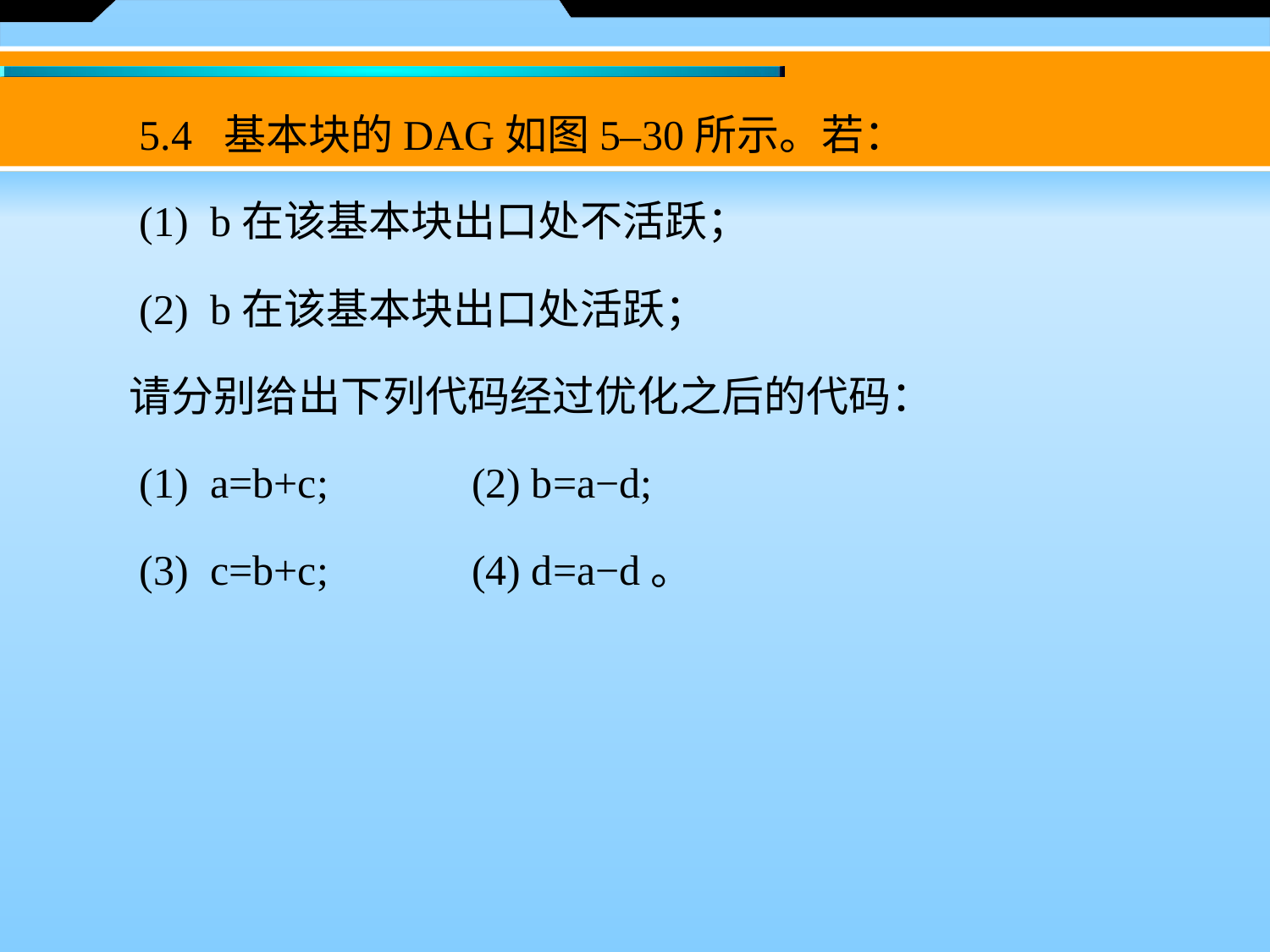

5.4  基本块的DAG如图5–30所示。若：
　　(1)  b在该基本块出口处不活跃；
　　(2)  b在该基本块出口处活跃；
　　请分别给出下列代码经过优化之后的代码：
　　(1)  a=b+c;　　    (2) b=a−d;
　　(3)  c=b+c;　　    (4) d=a−d。